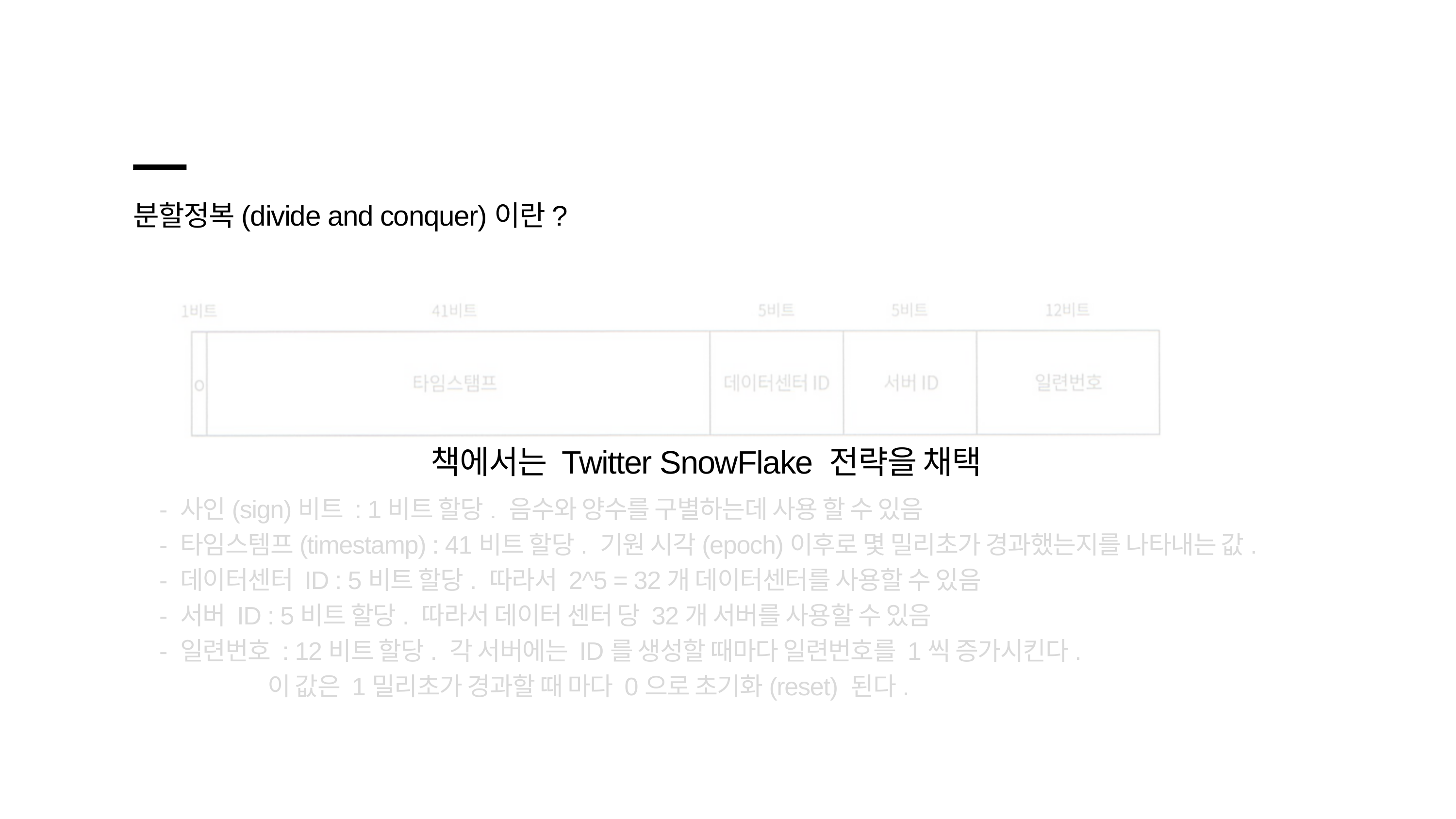

분할정복(divide and conquer)이란?

책에서는 Twitter SnowFlake 전략을 채택
- 사인(sign)비트 : 1비트 할당. 음수와 양수를 구별하는데 사용 할 수 있음
- 타임스템프(timestamp) : 41비트 할당. 기원 시각(epoch)이후로 몇 밀리초가 경과했는지를 나타내는 값.
- 데이터센터 ID : 5비트 할당. 따라서 2^5 = 32개 데이터센터를 사용할 수 있음
- 서버 ID : 5비트 할당. 따라서 데이터 센터 당 32개 서버를 사용할 수 있음
- 일련번호 : 12비트 할당. 각 서버에는 ID를 생성할 때마다 일련번호를 1씩 증가시킨다.
                    이 값은 1밀리초가 경과할 때 마다 0으로 초기화(reset) 된다.